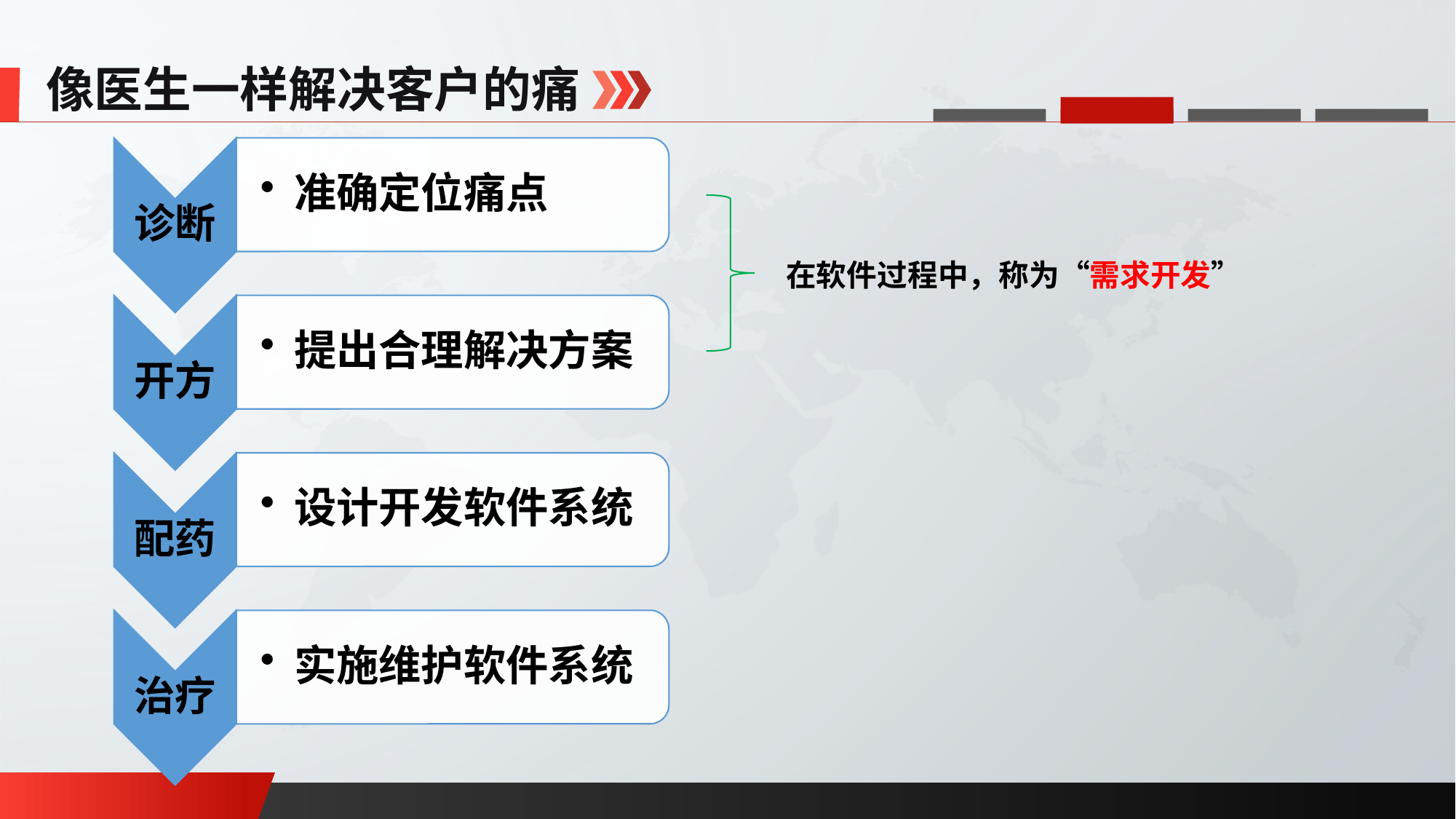

像医生一样解决客户的痛

诊断
准确定位痛点
开方
提出合理解决方案
配药
设计开发软件系统
治疗
实施维护软件系统

在软件过程中，称为“需求开发”